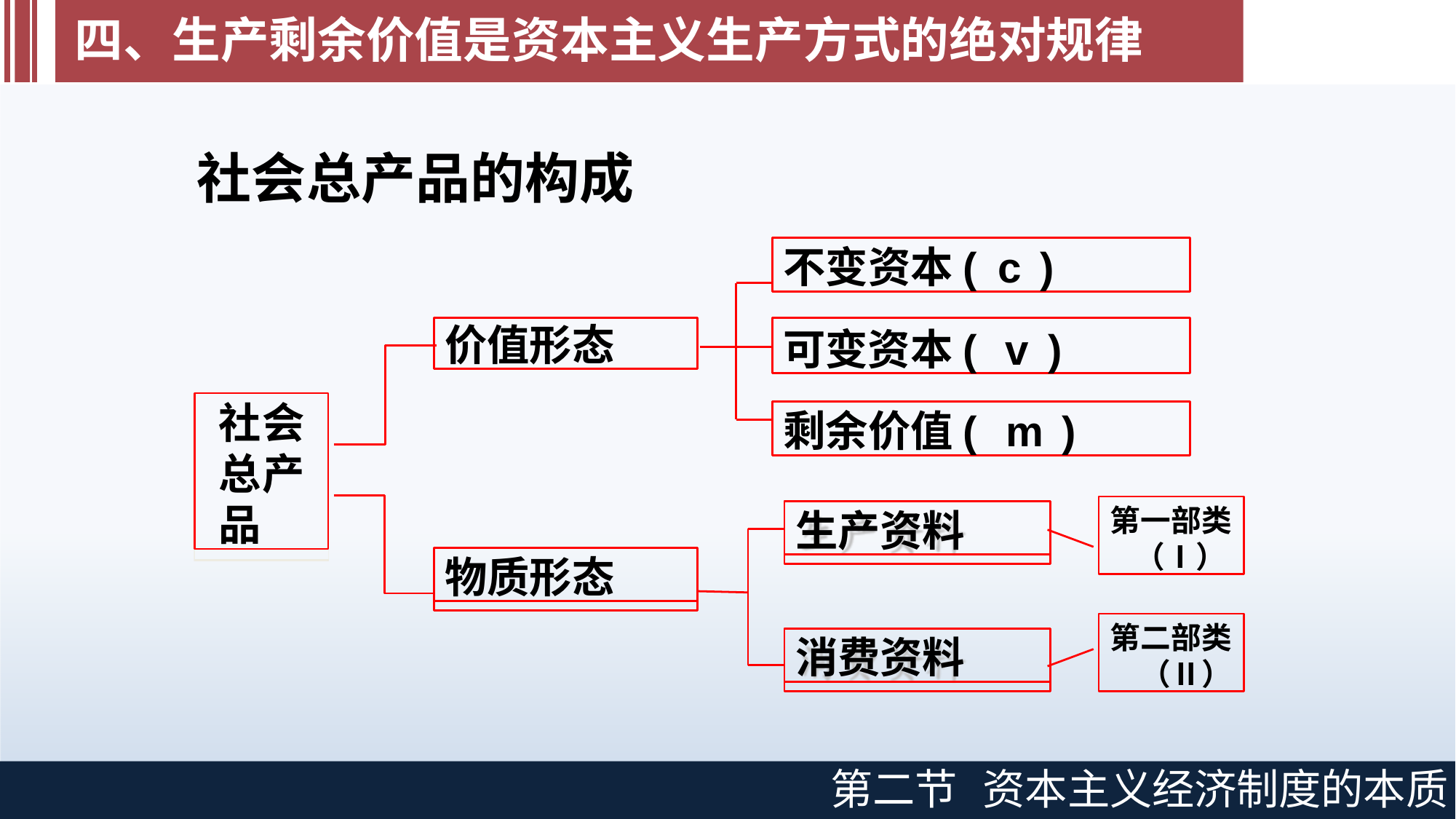

# 四、生产剩余价值是资本主义生产方式的绝对规律

社会总产品的构成
不变资本(	c )

价值形态
可变资本( v )

社会 总产 品

剩余价值( m )

第一部类
（Ⅰ）

生产资料

物质形态

第二部类
（Ⅱ）

消费资料

第二节
资本主义经济制度的本质